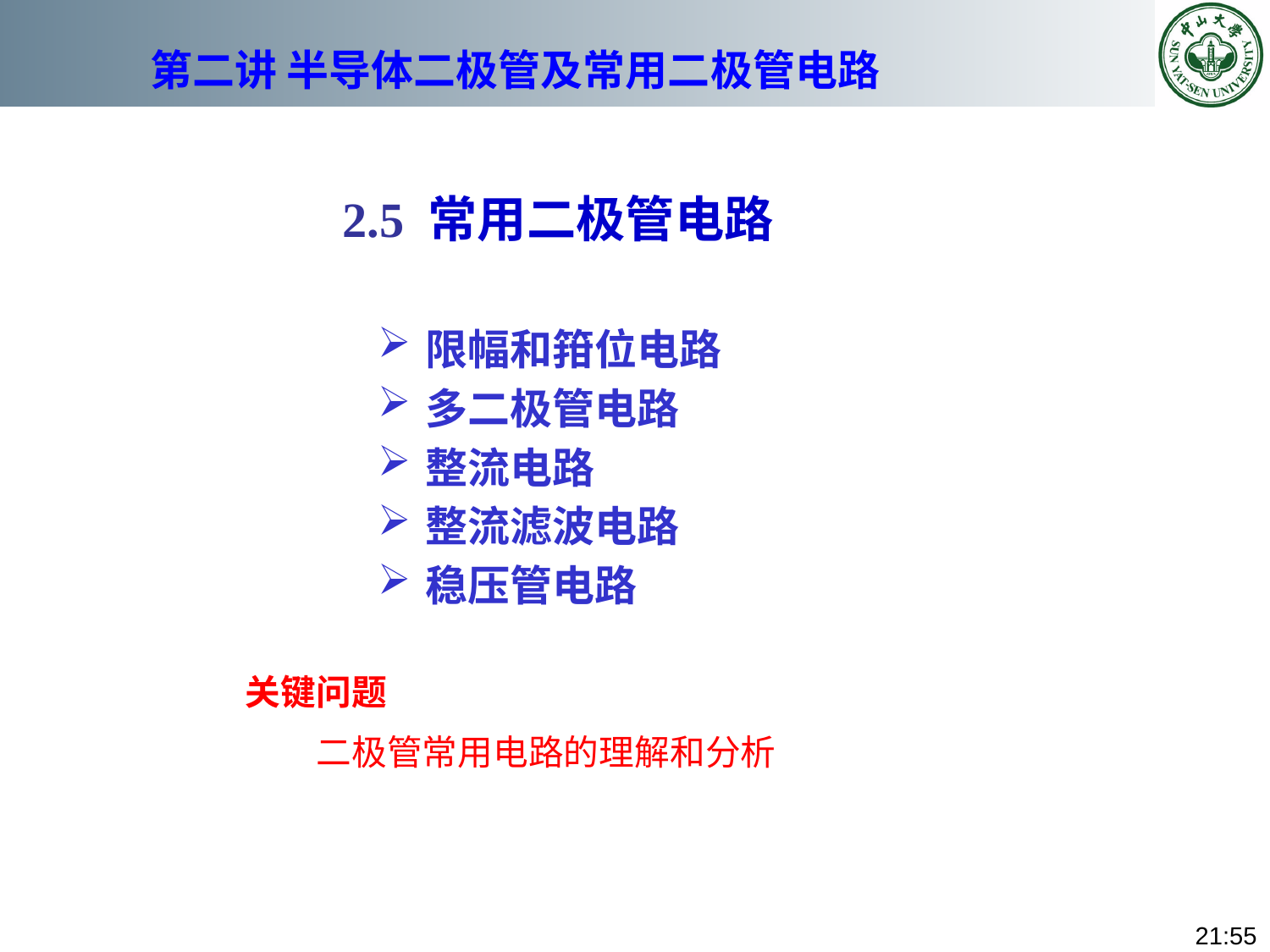

# 第二讲 半导体二极管及常用二极管电路
 2.5 常用二极管电路
限幅和箝位电路
多二极管电路
整流电路
整流滤波电路
稳压管电路

关键问题
        二极管常用电路的理解和分析